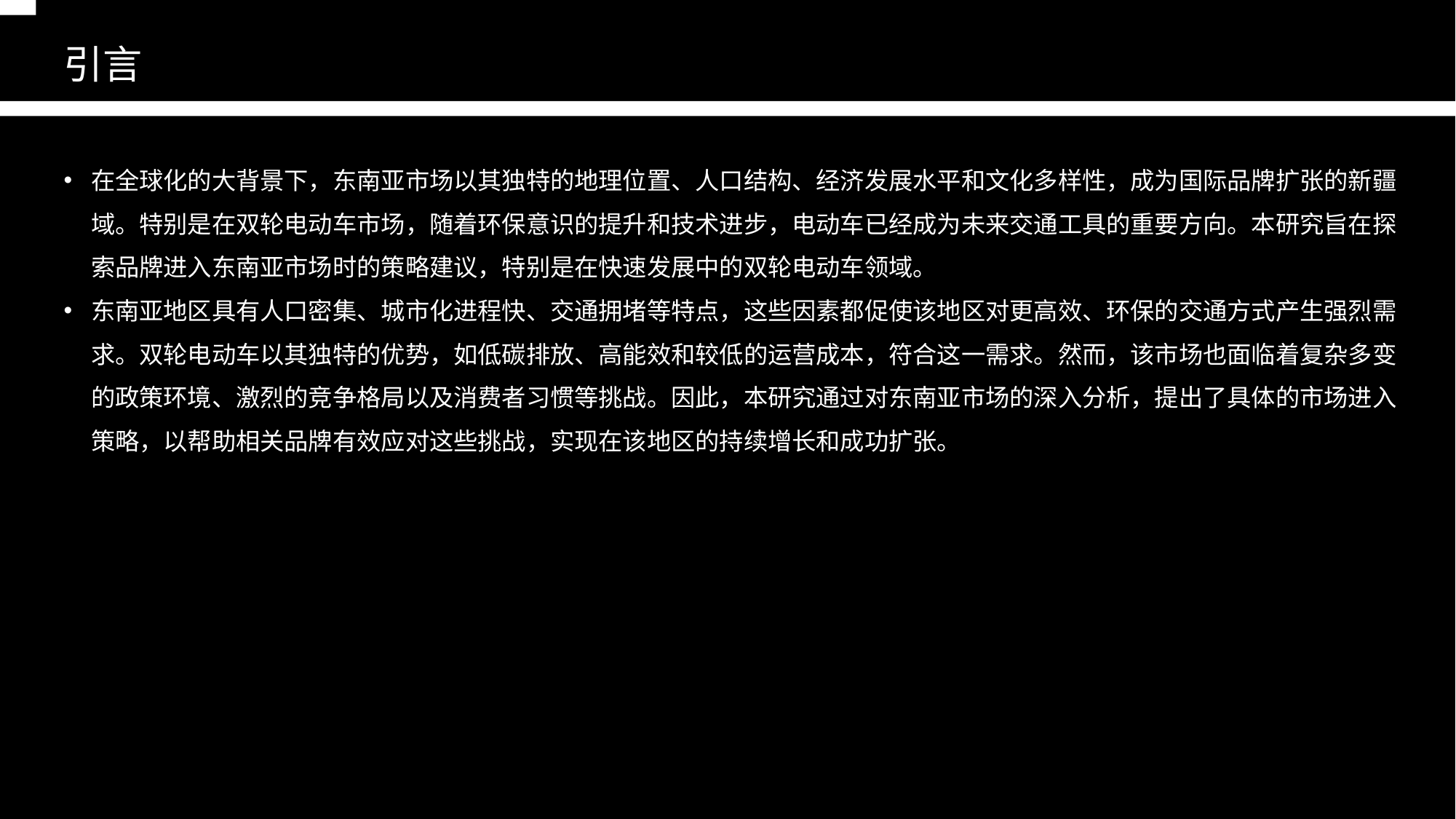

# 引言

在全球化的大背景下，东南亚市场以其独特的地理位置、人口结构、经济发展水平和文化多样性，成为国际品牌扩张的新疆域。特别是在双轮电动车市场，随着环保意识的提升和技术进步，电动车已经成为未来交通工具的重要方向。本研究旨在探索品牌进入东南亚市场时的策略建议，特别是在快速发展中的双轮电动车领域。
东南亚地区具有人口密集、城市化进程快、交通拥堵等特点，这些因素都促使该地区对更高效、环保的交通方式产生强烈需求。双轮电动车以其独特的优势，如低碳排放、高能效和较低的运营成本，符合这一需求。然而，该市场也面临着复杂多变的政策环境、激烈的竞争格局以及消费者习惯等挑战。因此，本研究通过对东南亚市场的深入分析，提出了具体的市场进入策略，以帮助相关品牌有效应对这些挑战，实现在该地区的持续增长和成功扩张。